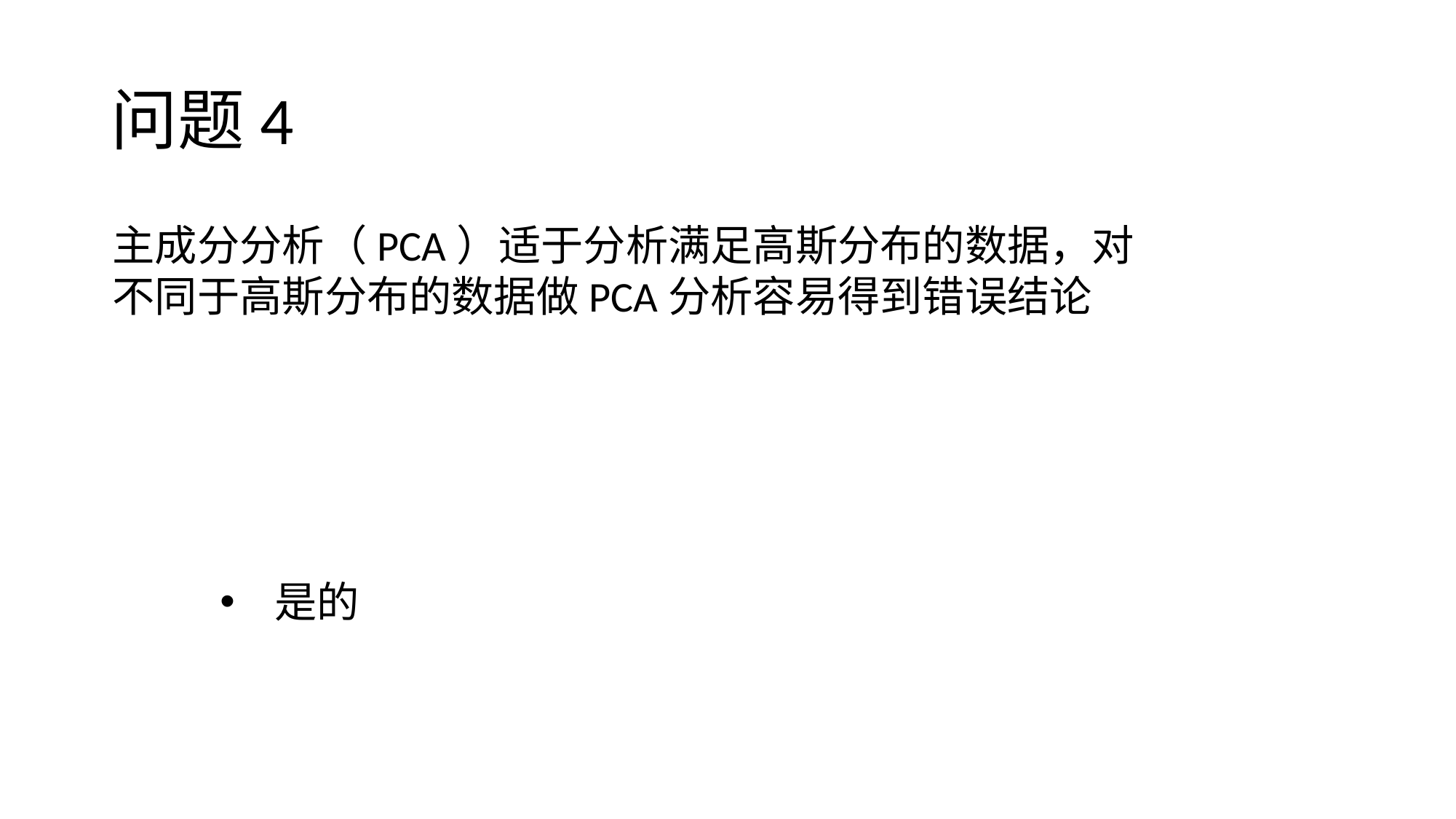

# 问题4
主成分分析（PCA）适于分析满足高斯分布的数据，对不同于高斯分布的数据做PCA分析容易得到错误结论
是的